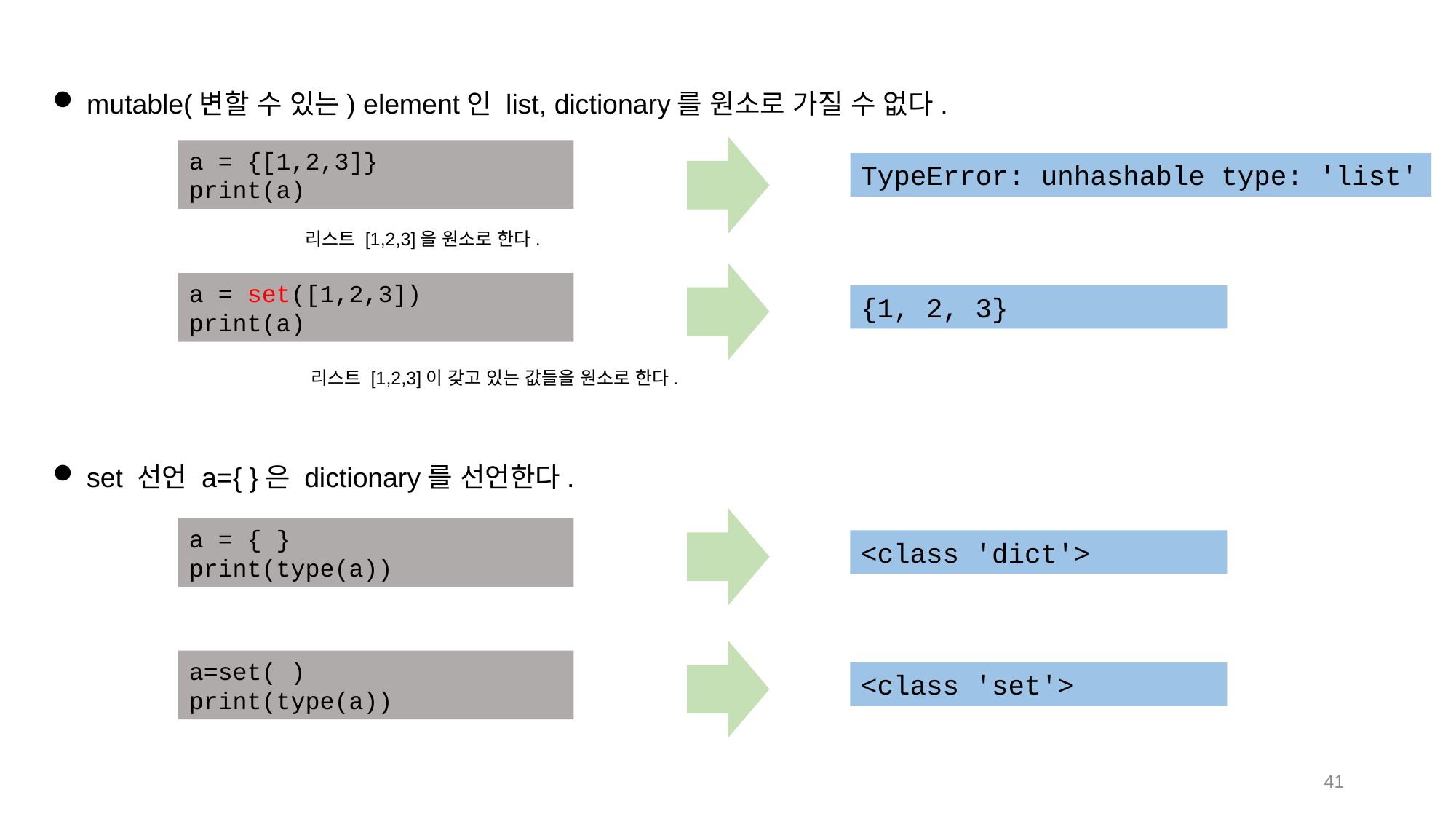

mutable(변할 수 있는) element인 list, dictionary를 원소로 가질 수 없다.

a = {[1,2,3]}
print(a)

TypeError: unhashable type: 'list'
리스트 [1,2,3]을 원소로 한다.

a = set([1,2,3])
print(a)
{1, 2, 3}
리스트 [1,2,3]이 갖고 있는 값들을 원소로 한다.
set 선언 a={ }은 dictionary를 선언한다.

a = { }
print(type(a))
<class 'dict'>

a=set( )
print(type(a))
<class 'set'>
41